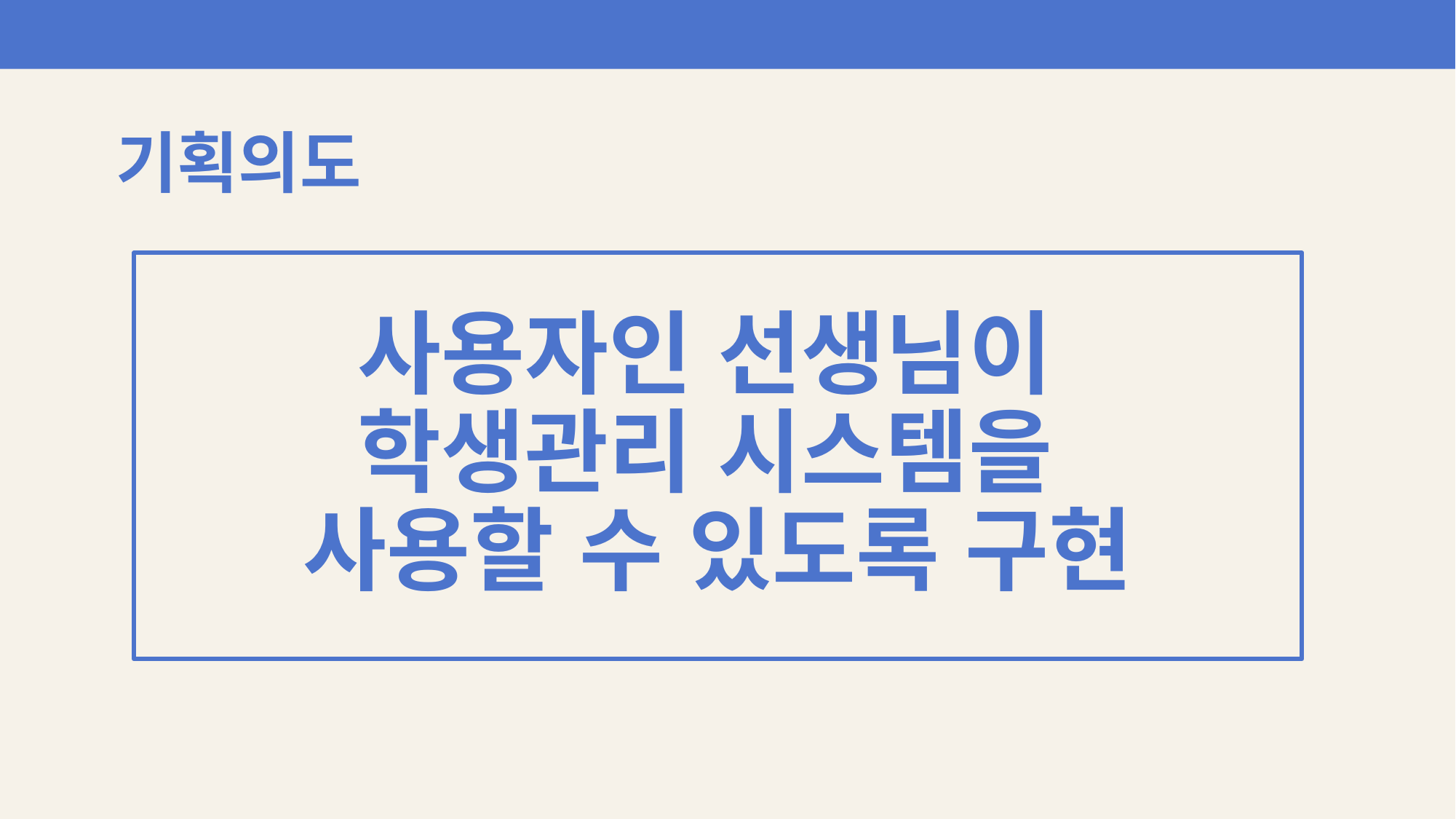

기획의도
사용자인 선생님이
학생관리 시스템을
사용할 수 있도록 구현